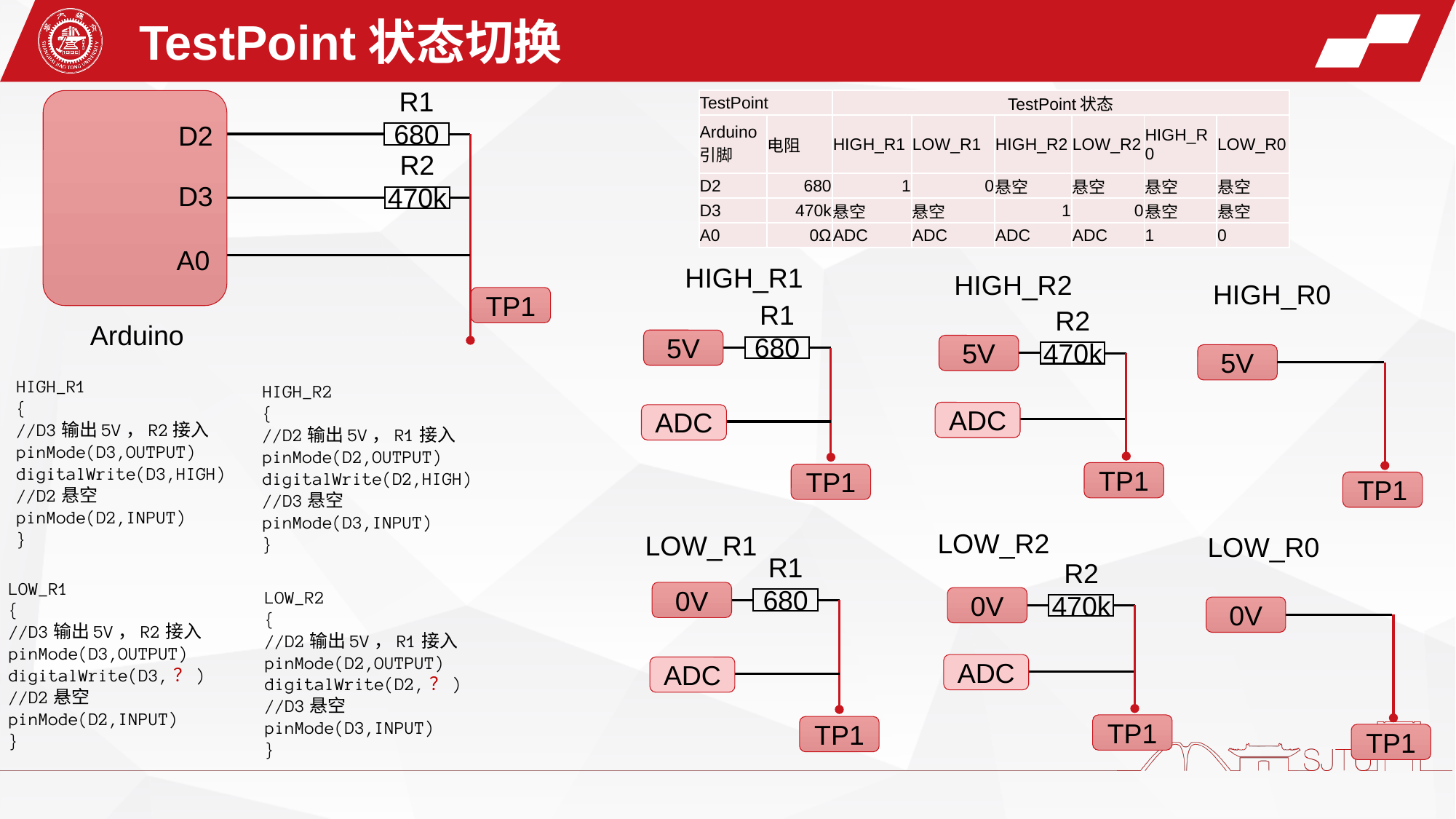

TestPoint状态切换
| TestPoint |  | TestPoint状态 |  |  |  |  |  |
| --- | --- | --- | --- | --- | --- | --- | --- |
| Arduino引脚 | 电阻 | HIGH\_R1 | LOW\_R1 | HIGH\_R2 | LOW\_R2 | HIGH\_R0 | LOW\_R0 |
| D2 | 680 | 1 | 0 | 悬空 | 悬空 | 悬空 | 悬空 |
| D3 | 470k | 悬空 | 悬空 | 1 | 0 | 悬空 | 悬空 |
| A0 | 0Ω | ADC | ADC | ADC | ADC | 1 | 0 |

R1 680
D2

R2 470k
D3

A0
HIGH_R1
HIGH_R2
HIGH_R0
TP1
Arduino
R1 680
R2 470k
5V
5V

5V
HIGH_R1
{
//D3输出5V，R2接入
pinMode(D3,OUTPUT)
digitalWrite(D3,HIGH)
//D2悬空
pinMode(D2,INPUT)
}
HIGH_R2
{
//D2输出5V，R1接入
pinMode(D2,OUTPUT)
digitalWrite(D2,HIGH)
//D3悬空
pinMode(D3,INPUT)
}
ADC
ADC
TP1
TP1
TP1
LOW_R2
LOW_R1
LOW_R0
R1 680
LOW_R1
{
//D3输出5V，R2接入
pinMode(D3,OUTPUT)
digitalWrite(D3,？)
//D2悬空
pinMode(D2,INPUT)
}
R2 470k
LOW_R2
{
//D2输出5V，R1接入
pinMode(D2,OUTPUT)
digitalWrite(D2,？)
//D3悬空
pinMode(D3,INPUT)
}
0V
0V

0V
ADC
ADC
TP1
TP1
TP1